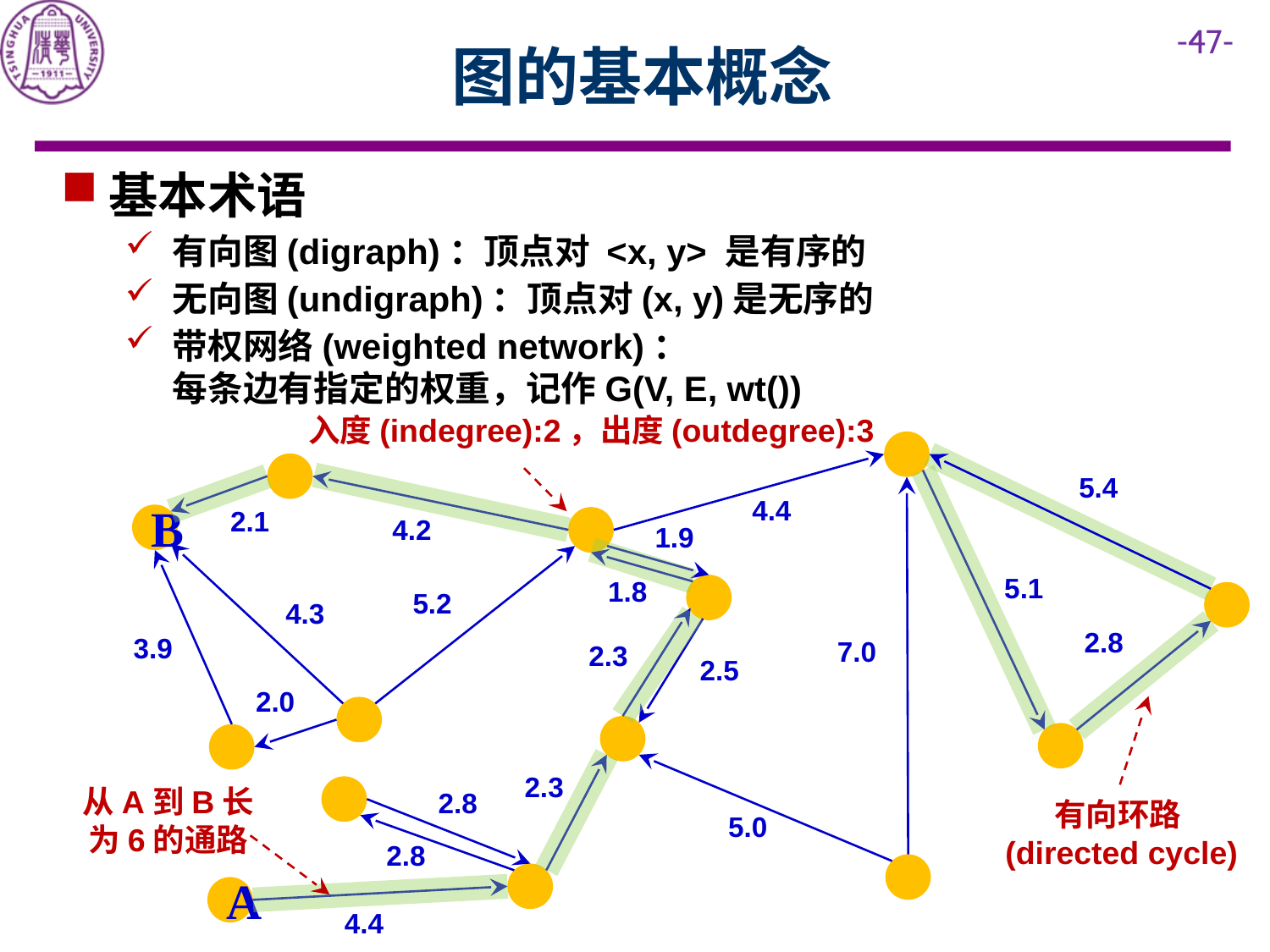

# 图的基本概念
基本术语
有向图(digraph)：顶点对 <x, y> 是有序的
无向图(undigraph)：顶点对(x, y)是无序的
带权网络(weighted network)：
每条边有指定的权重，记作G(V, E, wt())
入度(indegree):2，出度(outdegree):3

5.4
4.4
2.1
4.2
1.9
5.1
1.8
5.2
4.3
2.8
3.9
7.0
2.3
2.5
2.0
2.3
2.8
5.0
2.8
4.4
B

从A到B长为6的通路

有向环路(directed cycle)

A